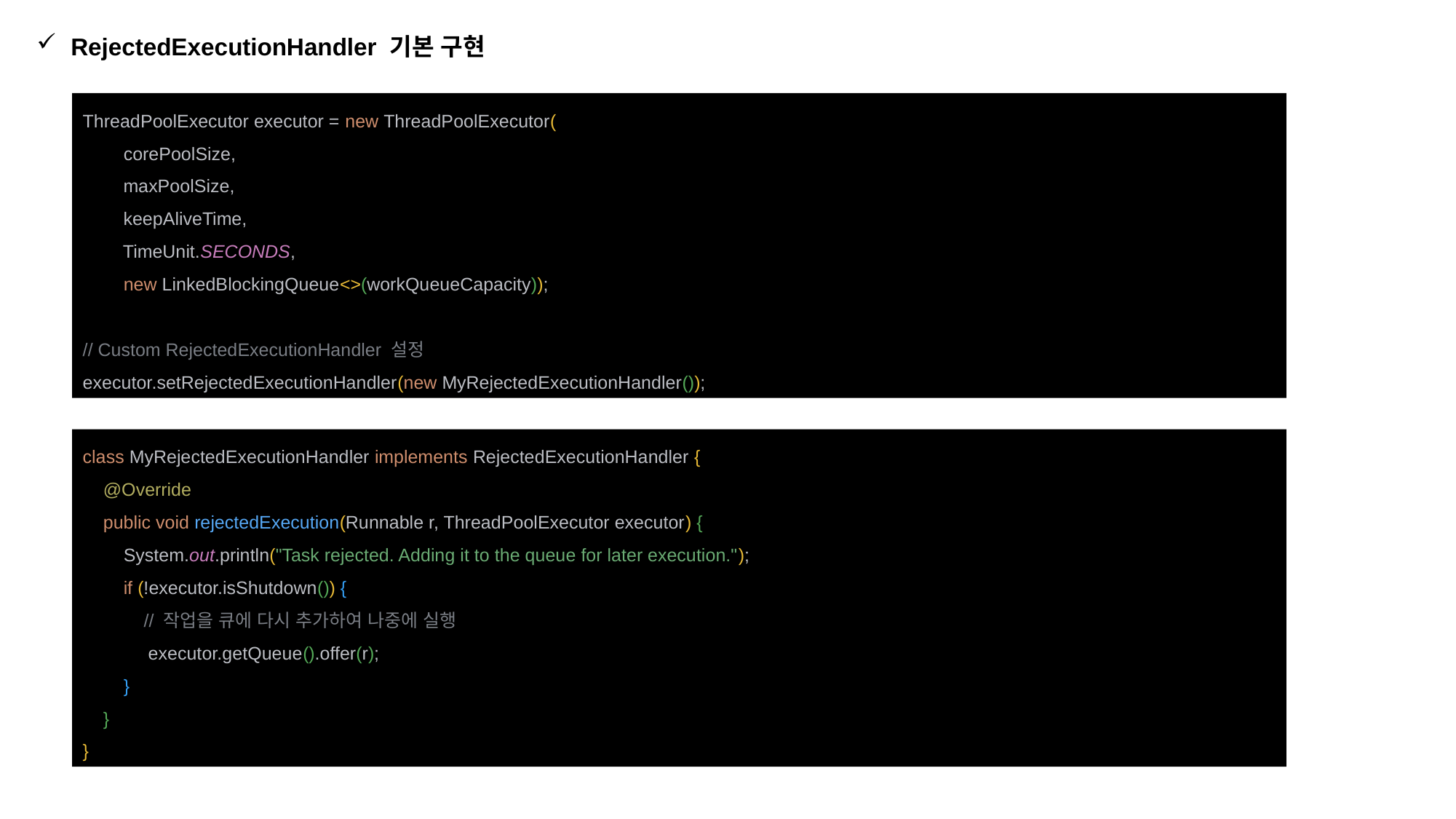

RejectedExecutionHandler 기본 구현
ThreadPoolExecutor executor = new ThreadPoolExecutor(
        corePoolSize,
        maxPoolSize,
        keepAliveTime,
        TimeUnit.SECONDS,
        new LinkedBlockingQueue<>(workQueueCapacity));
// Custom RejectedExecutionHandler 설정
executor.setRejectedExecutionHandler(new MyRejectedExecutionHandler());
class MyRejectedExecutionHandler implements RejectedExecutionHandler {
    @Override
    public void rejectedExecution(Runnable r, ThreadPoolExecutor executor) {
        System.out.println("Task rejected. Adding it to the queue for later execution.");
        if (!executor.isShutdown()) {
            // 작업을 큐에 다시 추가하여 나중에 실행
            executor.getQueue().offer(r);
        }
    }
}